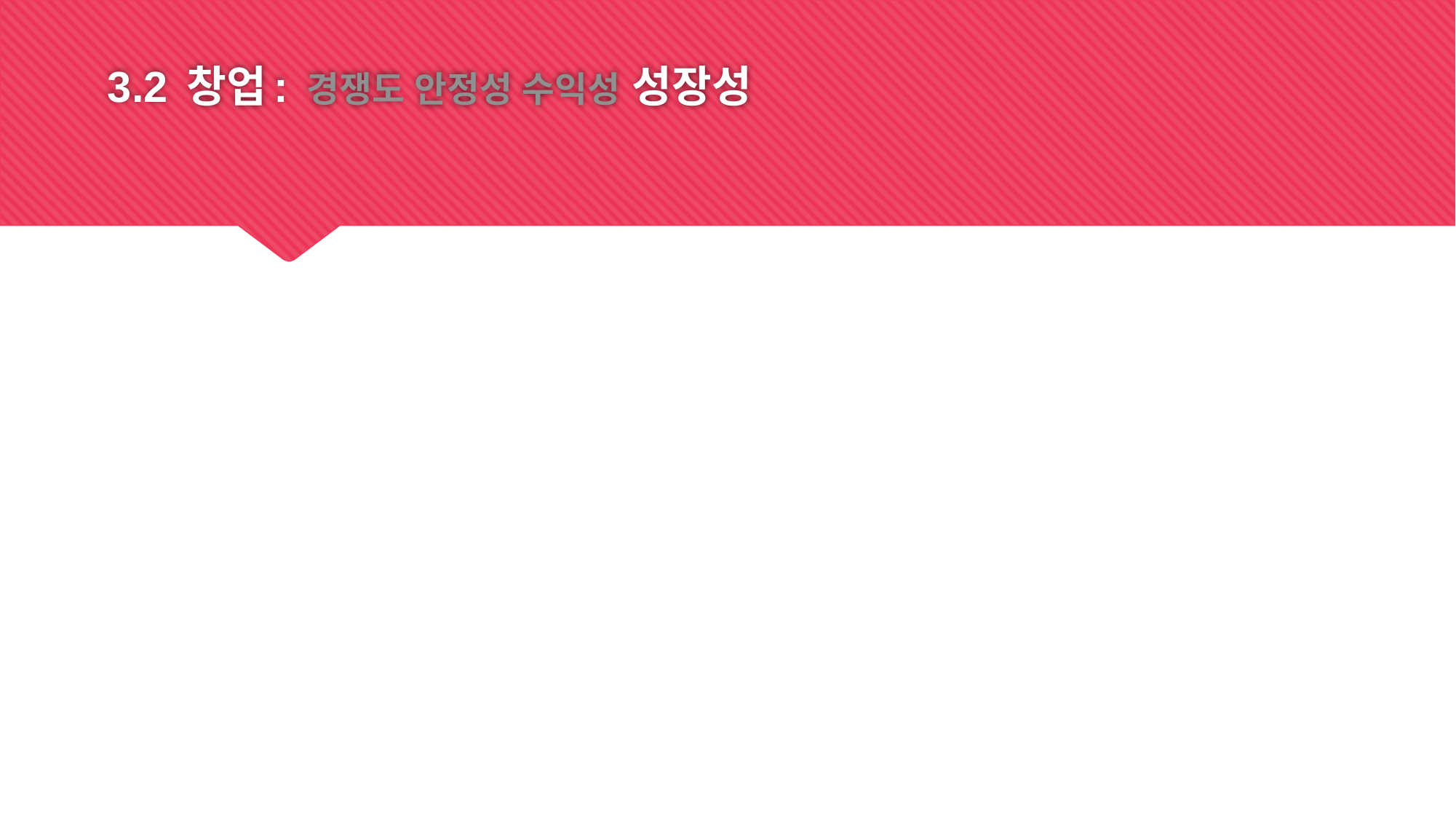

# 3.2 창업: 경쟁도 안정성 수익성 성장성